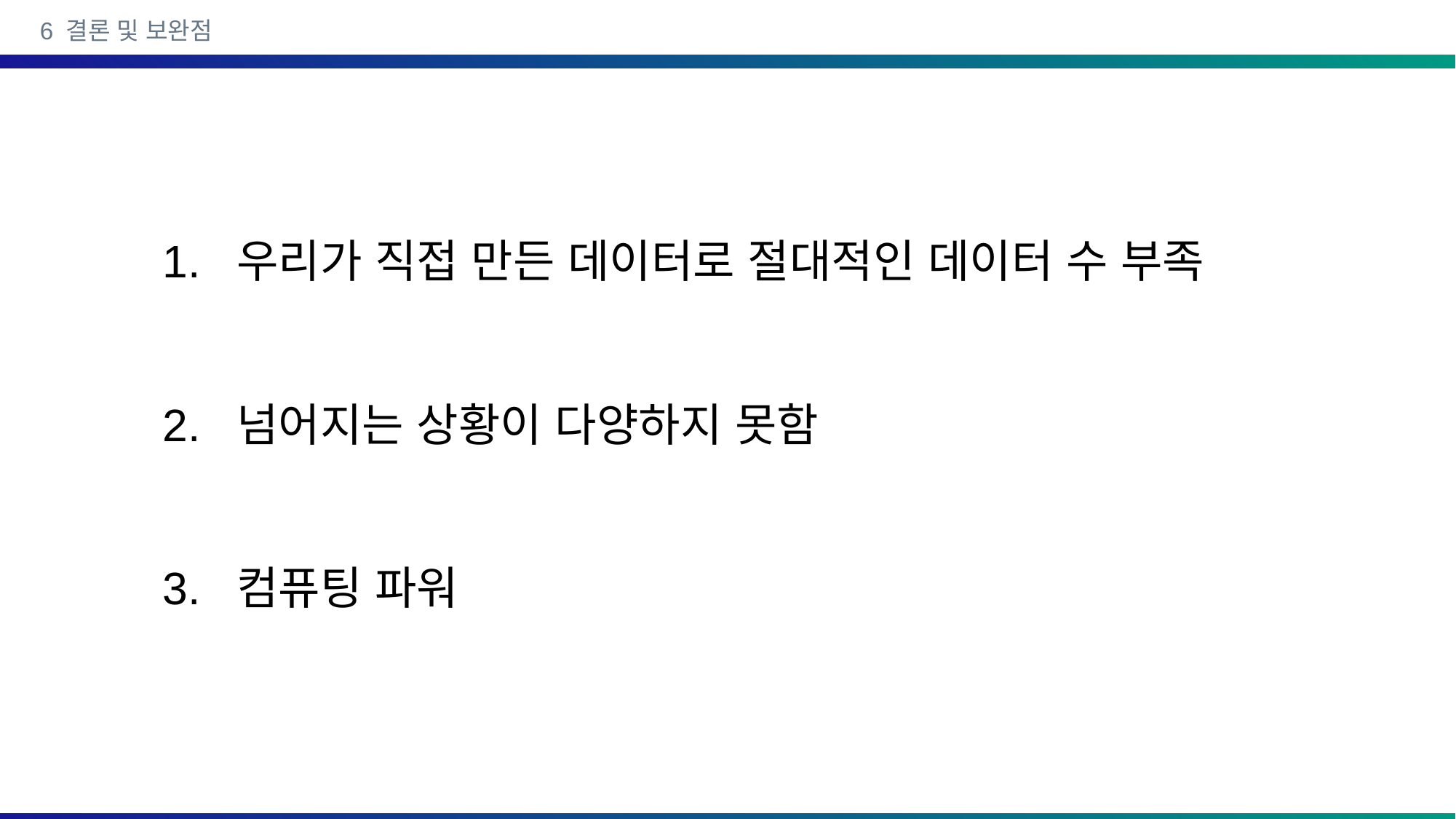

6 결론 및 보완점

1.  우리가 직접 만든 데이터로 절대적인 데이터 수 부족

2.  넘어지는 상황이 다양하지 못함

3.  컴퓨팅 파워